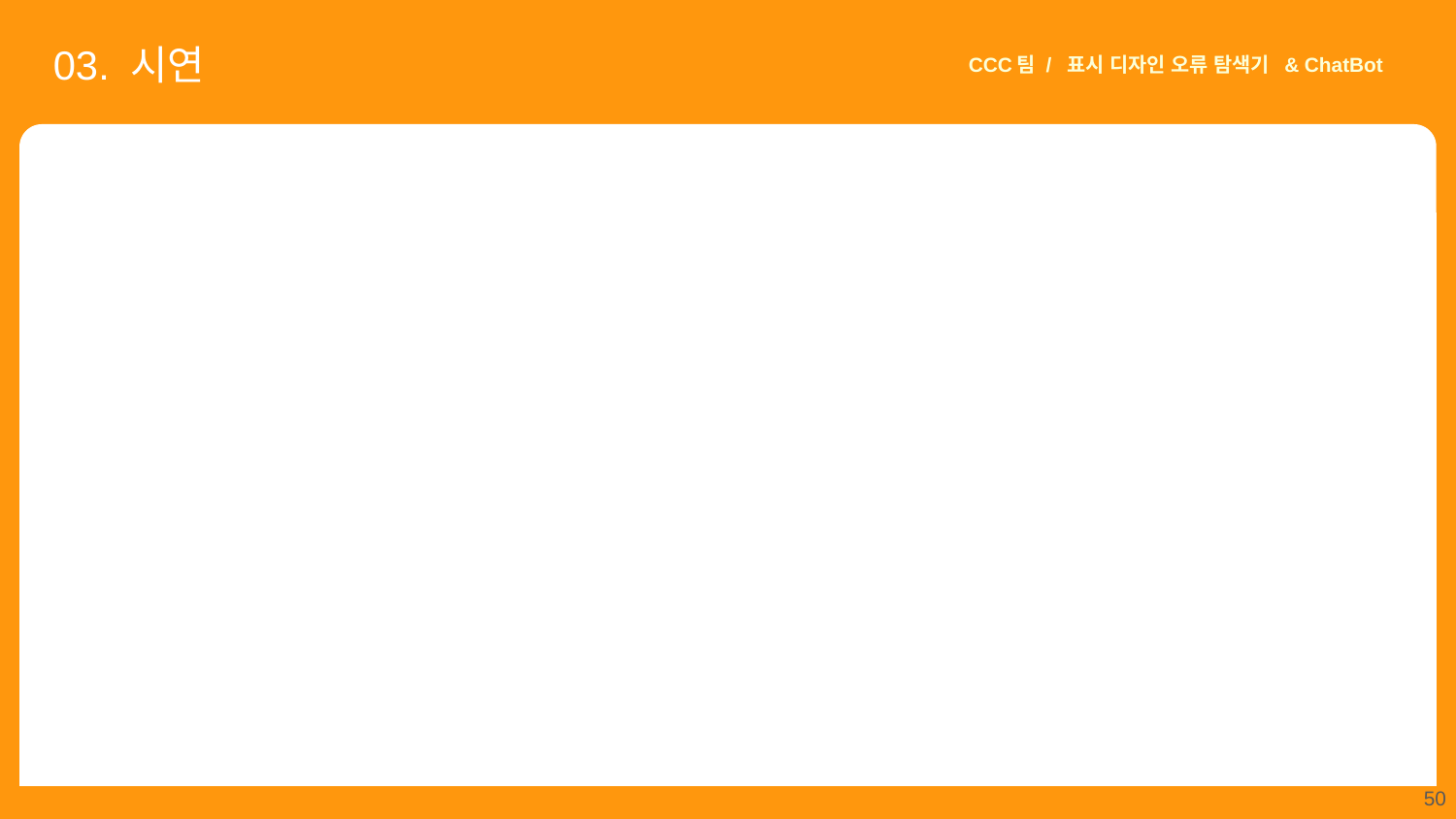

03. 시연
CCC팀 /  표시 디자인 오류 탐색기  & ChatBot